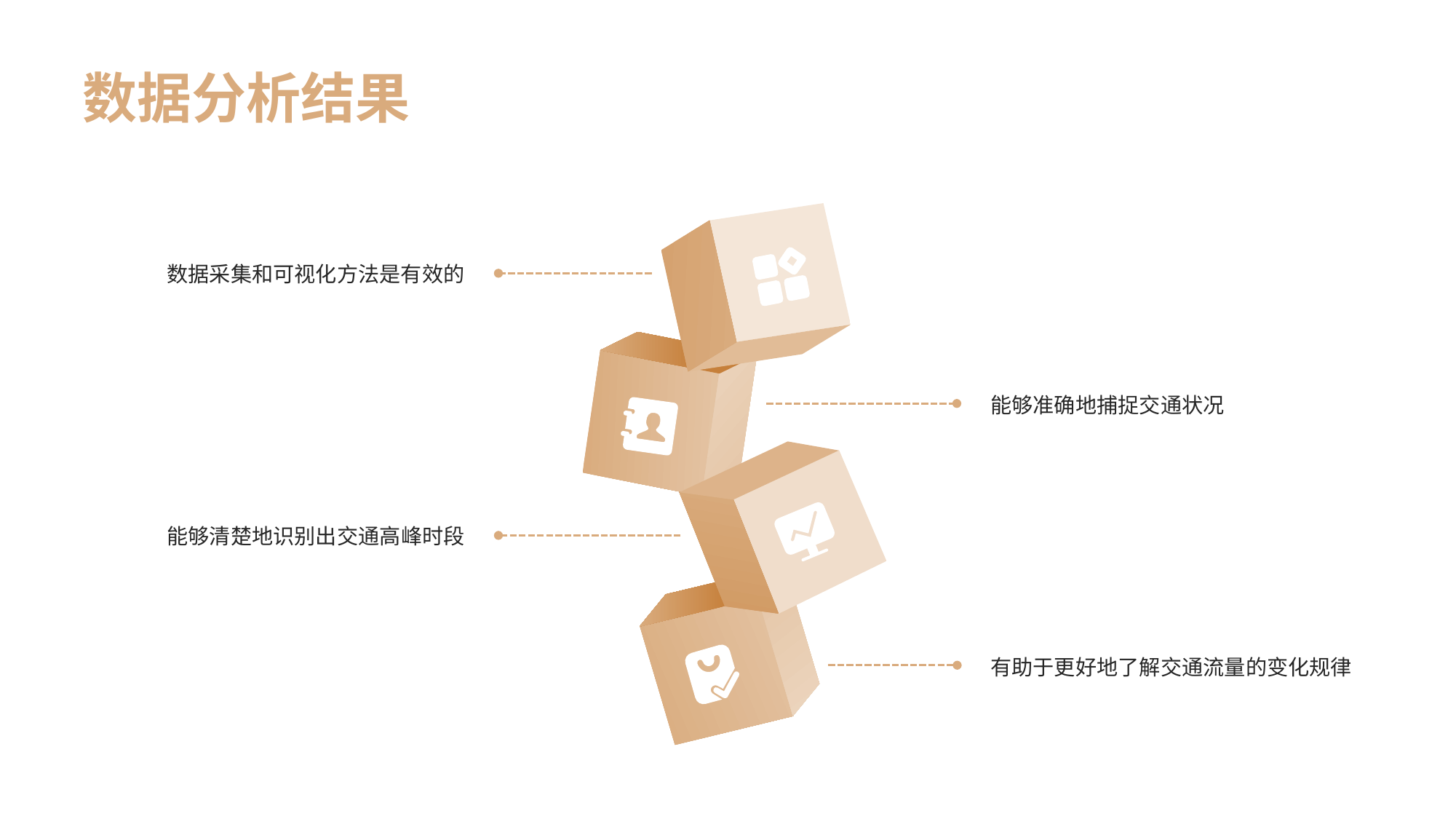

# 数据分析结果

数据采集和可视化方法是有效的

能够准确地捕捉交通状况

能够清楚地识别出交通高峰时段

有助于更好地了解交通流量的变化规律